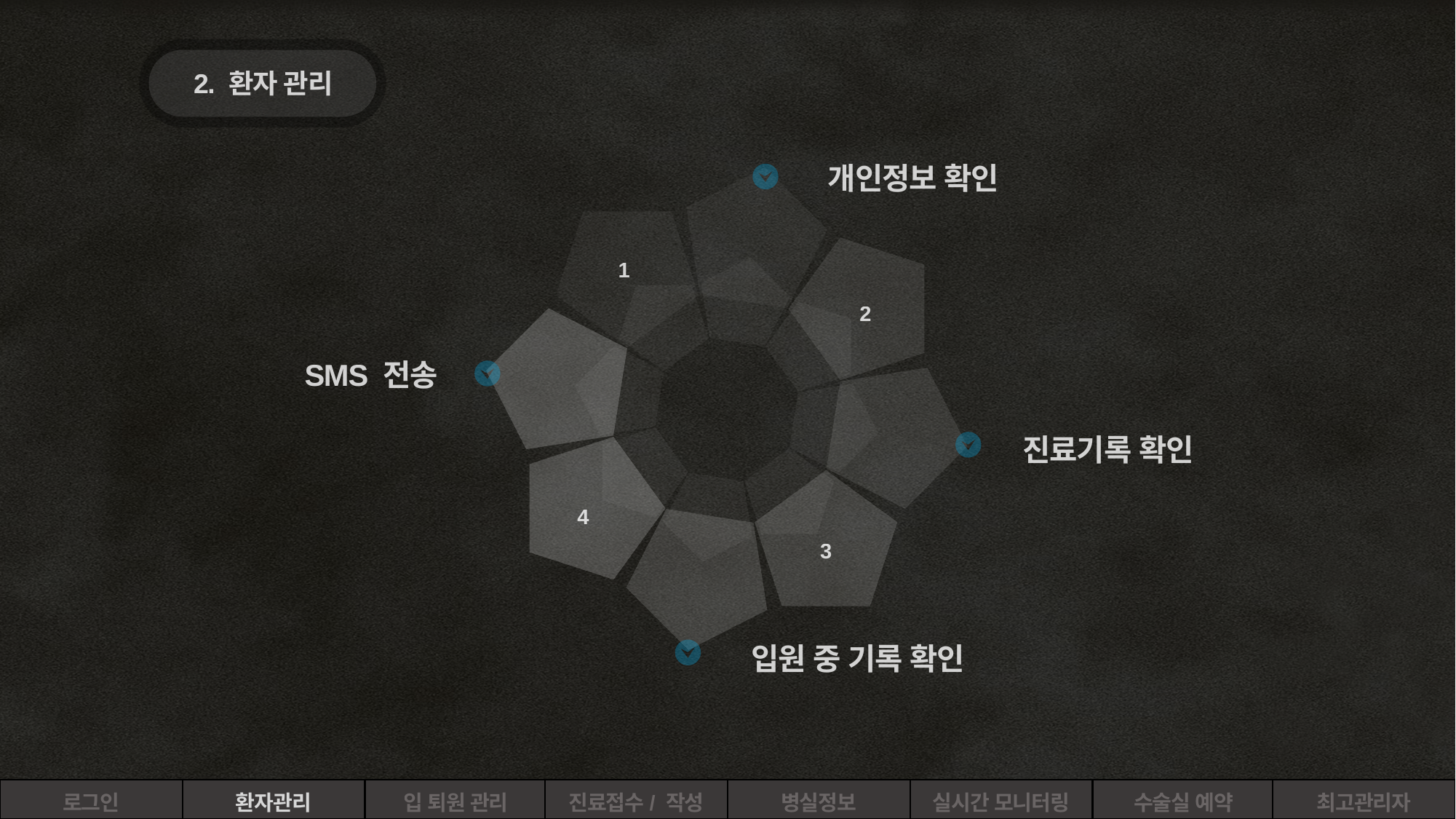

2. 환자 관리
개인정보 확인

1
2
 SMS 전송

진료기록 확인
4
3

입원 중 기록 확인
로그인
환자관리
입 퇴원 관리
진료접수/ 작성
병실정보
실시간 모니터링
수술실 예약
최고관리자